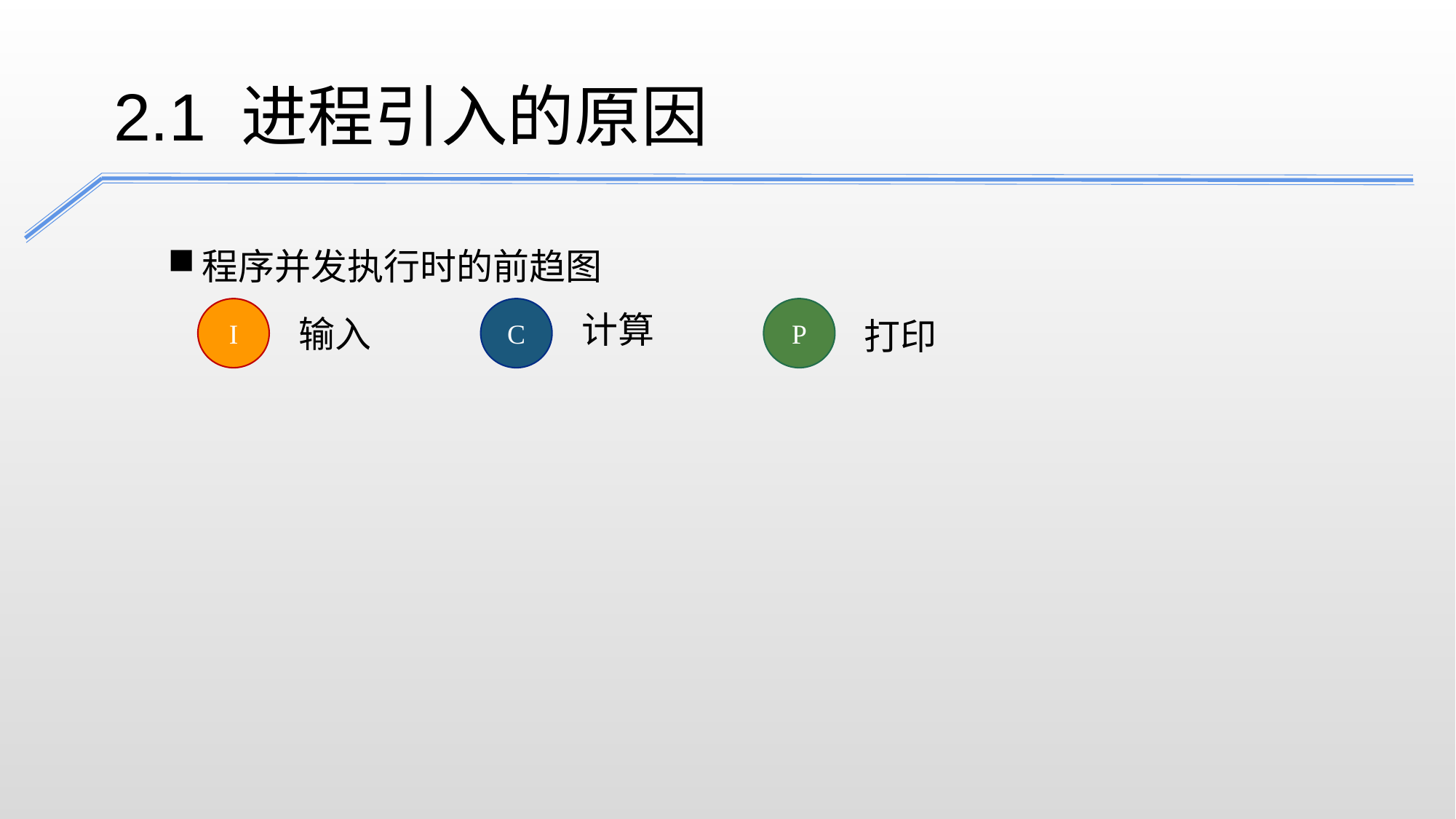

2.1 进程引入的原因
程序并发执行时的前趋图
I
输入
C
计算
P
打印